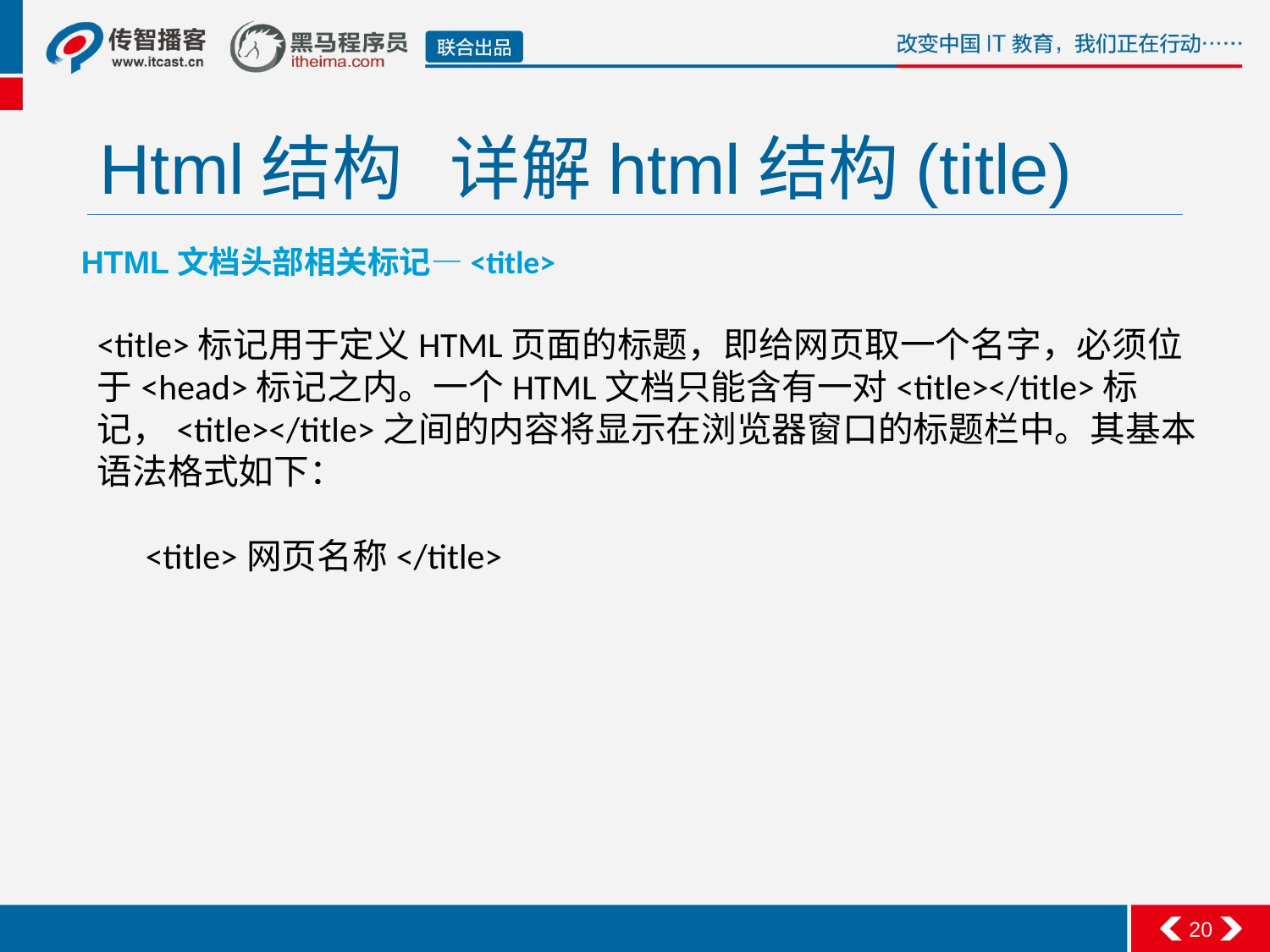

# Html结构   详解html结构(title)
HTML文档头部相关标记—<title>
<title>标记用于定义HTML页面的标题，即给网页取一个名字，必须位于<head>标记之内。一个HTML文档只能含有一对<title></title>标记，<title></title>之间的内容将显示在浏览器窗口的标题栏中。其基本语法格式如下：

      <title>网页名称</title>

20